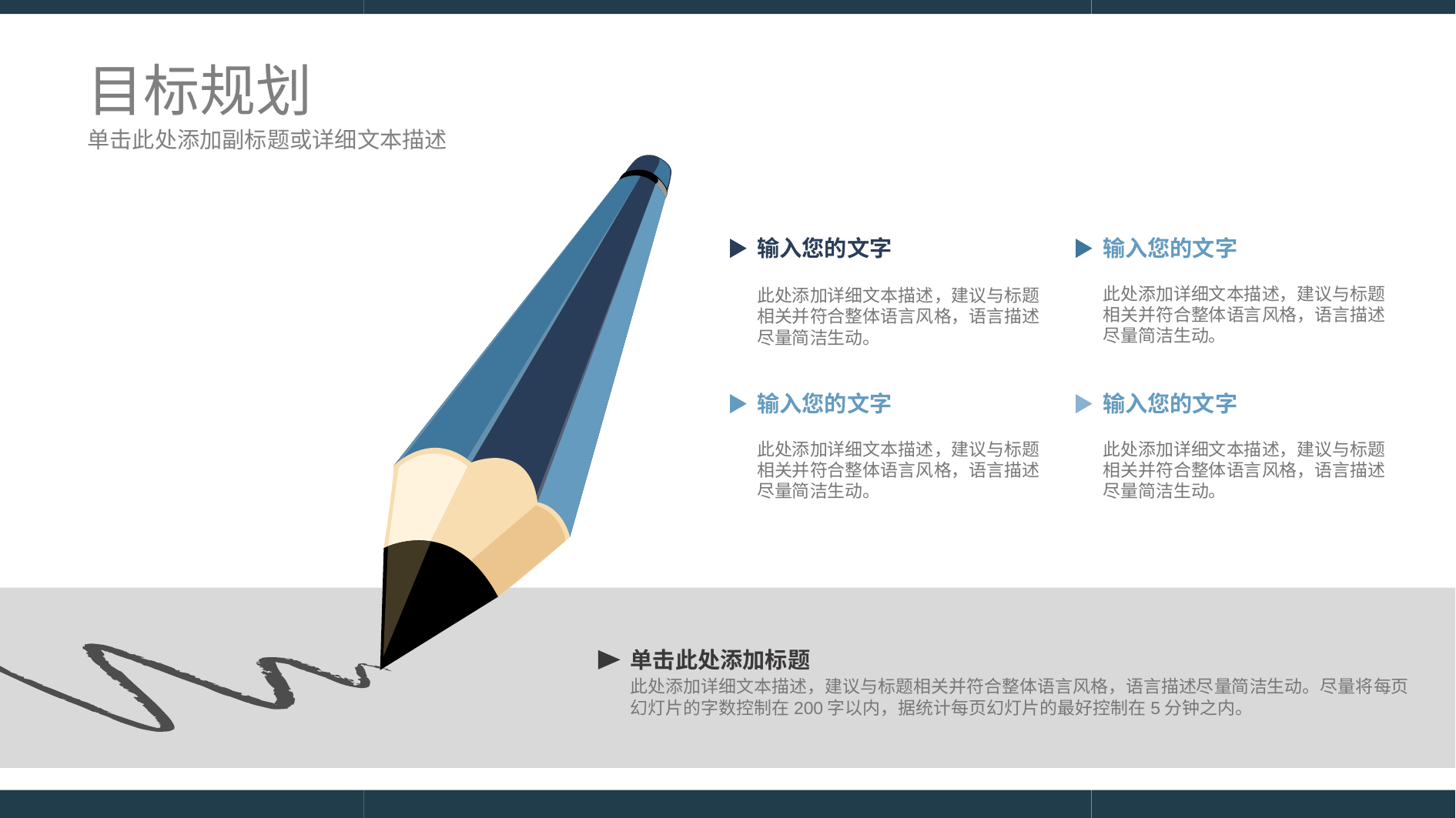

目标规划
单击此处添加副标题或详细文本描述
输入您的文字

此处添加详细文本描述，建议与标题相关并符合整体语言风格，语言描述尽量简洁生动。
输入您的文字

此处添加详细文本描述，建议与标题相关并符合整体语言风格，语言描述尽量简洁生动。

输入您的文字

此处添加详细文本描述，建议与标题相关并符合整体语言风格，语言描述尽量简洁生动。
输入您的文字

此处添加详细文本描述，建议与标题相关并符合整体语言风格，语言描述尽量简洁生动。

单击此处添加标题

此处添加详细文本描述，建议与标题相关并符合整体语言风格，语言描述尽量简洁生动。尽量将每页幻灯片的字数控制在200字以内，据统计每页幻灯片的最好控制在5分钟之内。